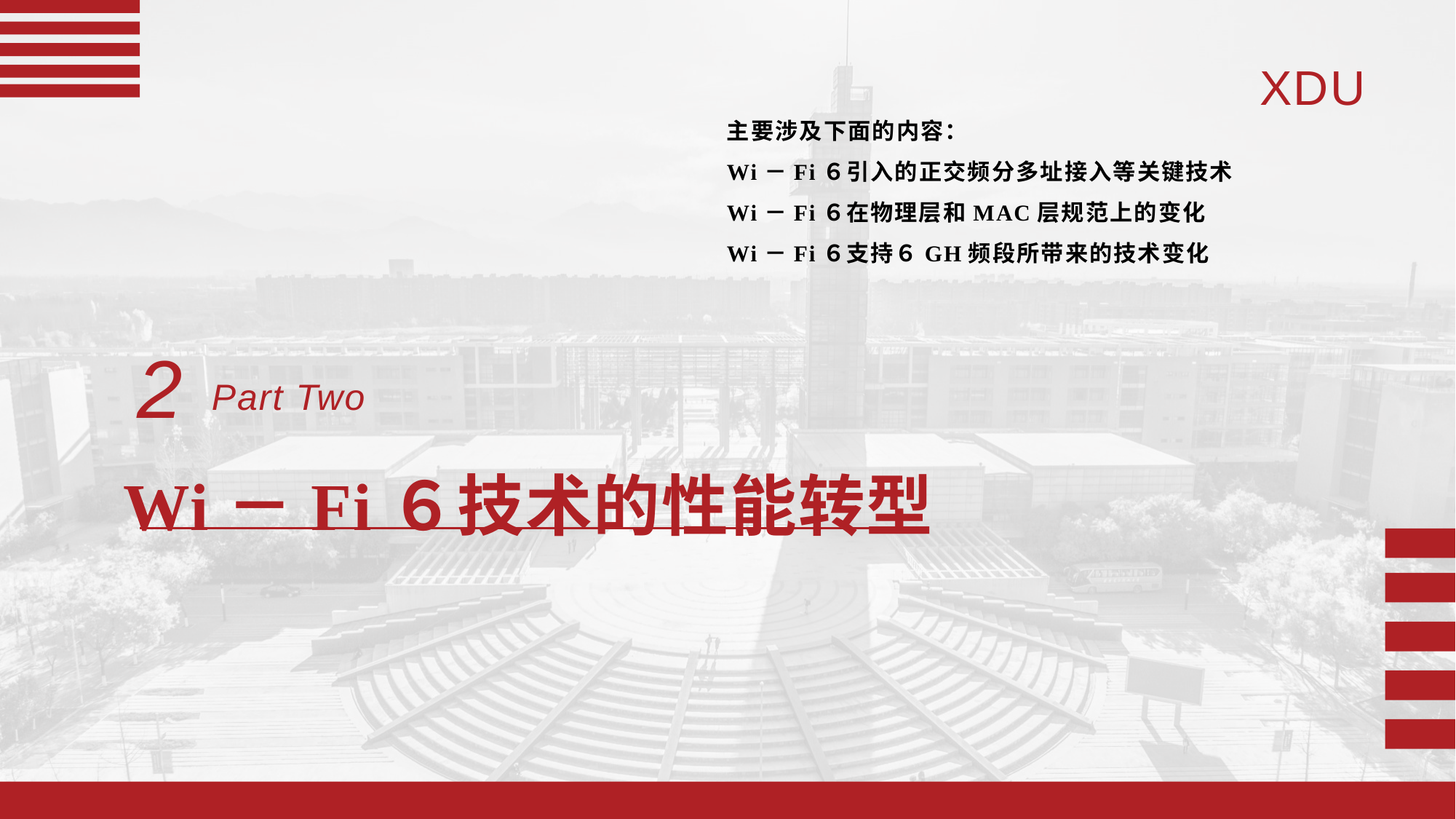

主要涉及下面的内容：
Wi－Fi６引入的正交频分多址接入等关键技术
Wi－Fi６在物理层和MAC层规范上的变化
Wi－Fi６支持６GH频段所带来的技术变化
2
Part Two
Wi－Fi６技术的性能转型